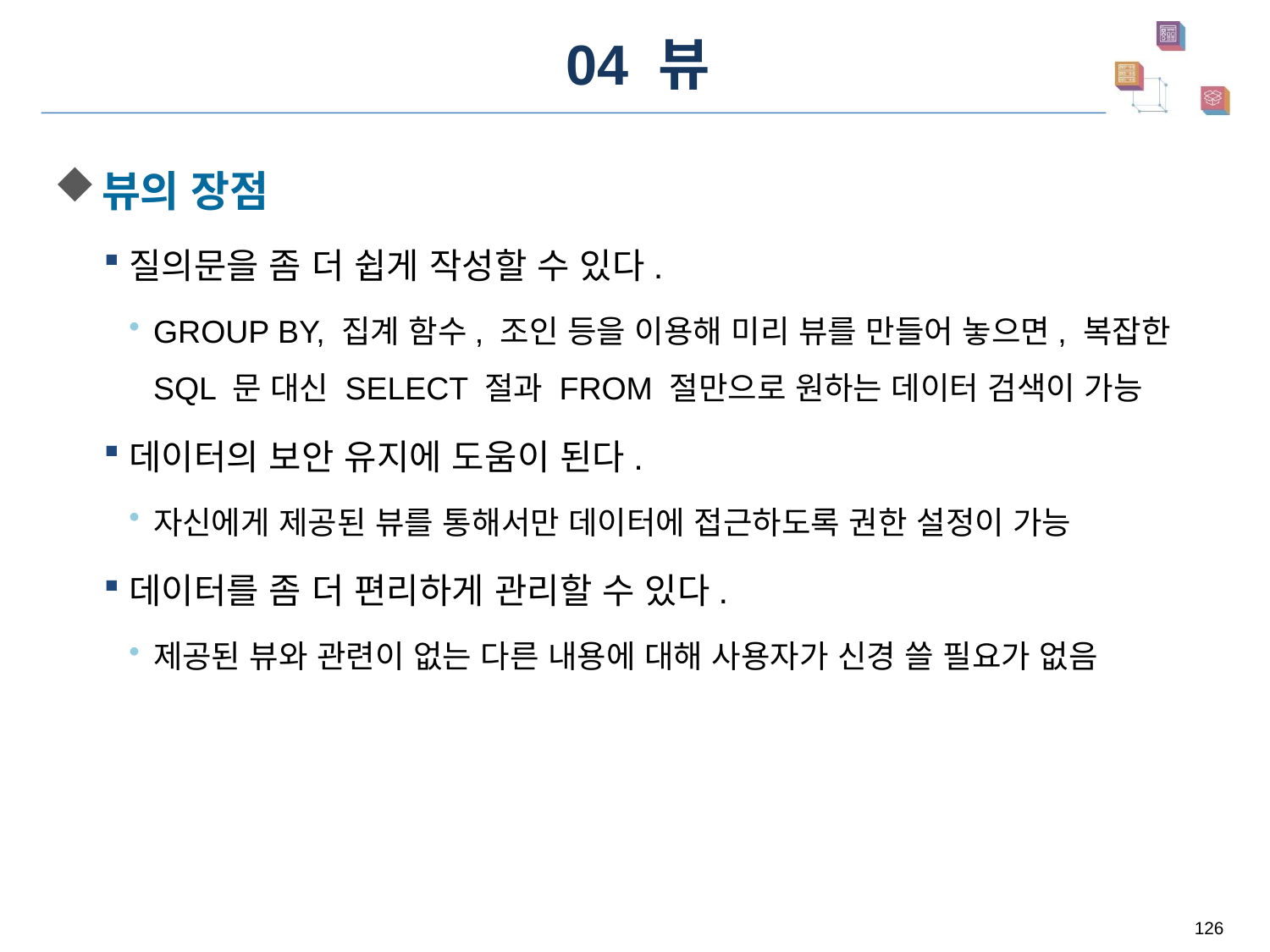

# 04 뷰
뷰의 장점
질의문을 좀 더 쉽게 작성할 수 있다.
GROUP BY, 집계 함수, 조인 등을 이용해 미리 뷰를 만들어 놓으면, 복잡한
SQL 문 대신 SELECT 절과 FROM 절만으로 원하는 데이터 검색이 가능
데이터의 보안 유지에 도움이 된다.
자신에게 제공된 뷰를 통해서만 데이터에 접근하도록 권한 설정이 가능
데이터를 좀 더 편리하게 관리할 수 있다.
제공된 뷰와 관련이 없는 다른 내용에 대해 사용자가 신경 쓸 필요가 없음